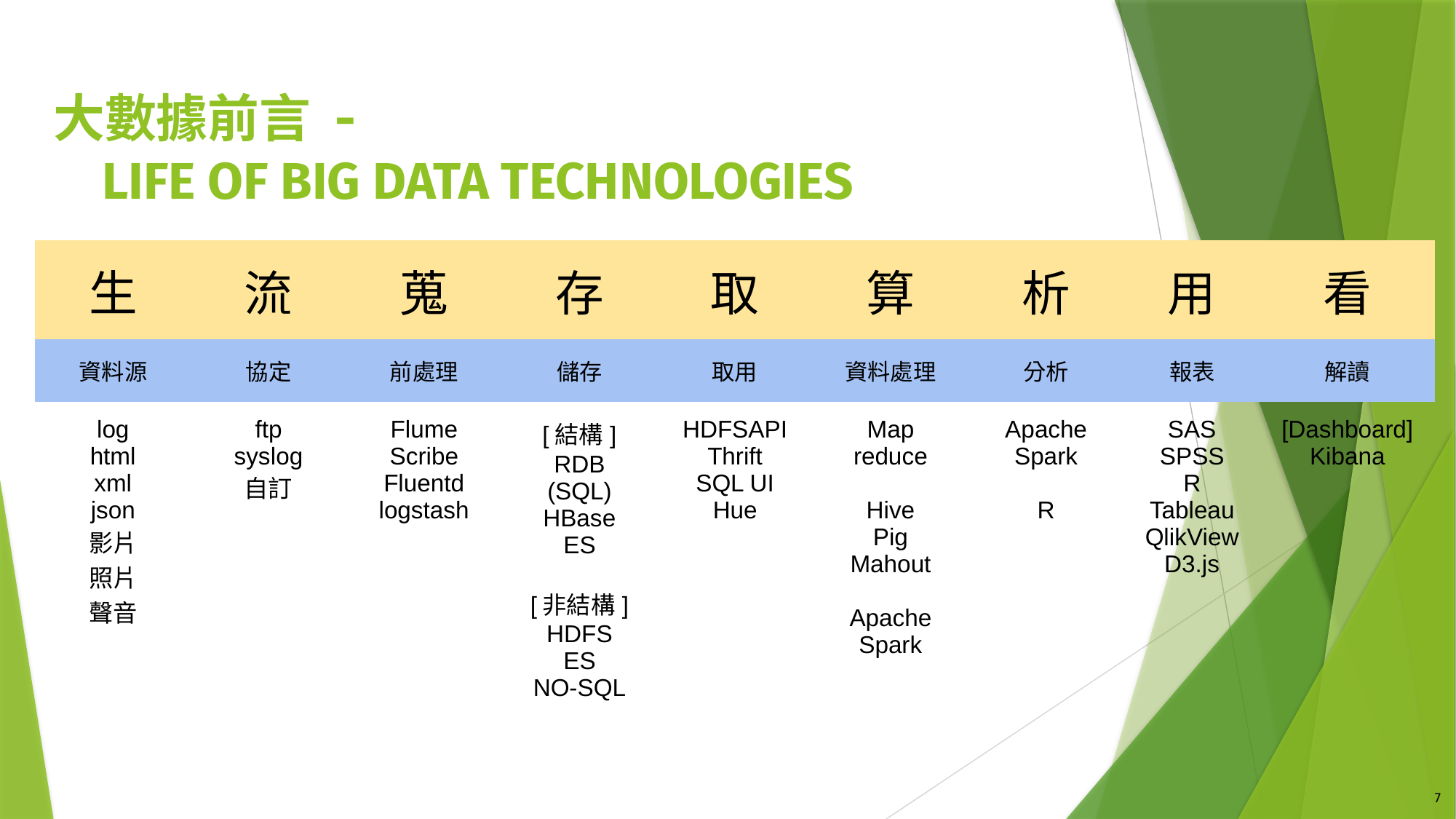

# 大數據前言 - Life of Big Data Technologies
| 生 | 流 | 蒐 | 存 | 取 | 算 | 析 | 用 | 看 |
| --- | --- | --- | --- | --- | --- | --- | --- | --- |
| 資料源 | 協定 | 前處理 | 儲存 | 取用 | 資料處理 | 分析 | 報表 | 解讀 |
| log html xml json 影片 照片 聲音 | ftp syslog 自訂 | Flume Scribe Fluentd logstash | [結構] RDB (SQL) HBase ES [非結構] HDFS ES NO-SQL | HDFSAPI Thrift SQL UI Hue | Map reduce Hive Pig Mahout Apache Spark | Apache Spark R | SAS SPSS R Tableau QlikView D3.js | [Dashboard] Kibana |
7